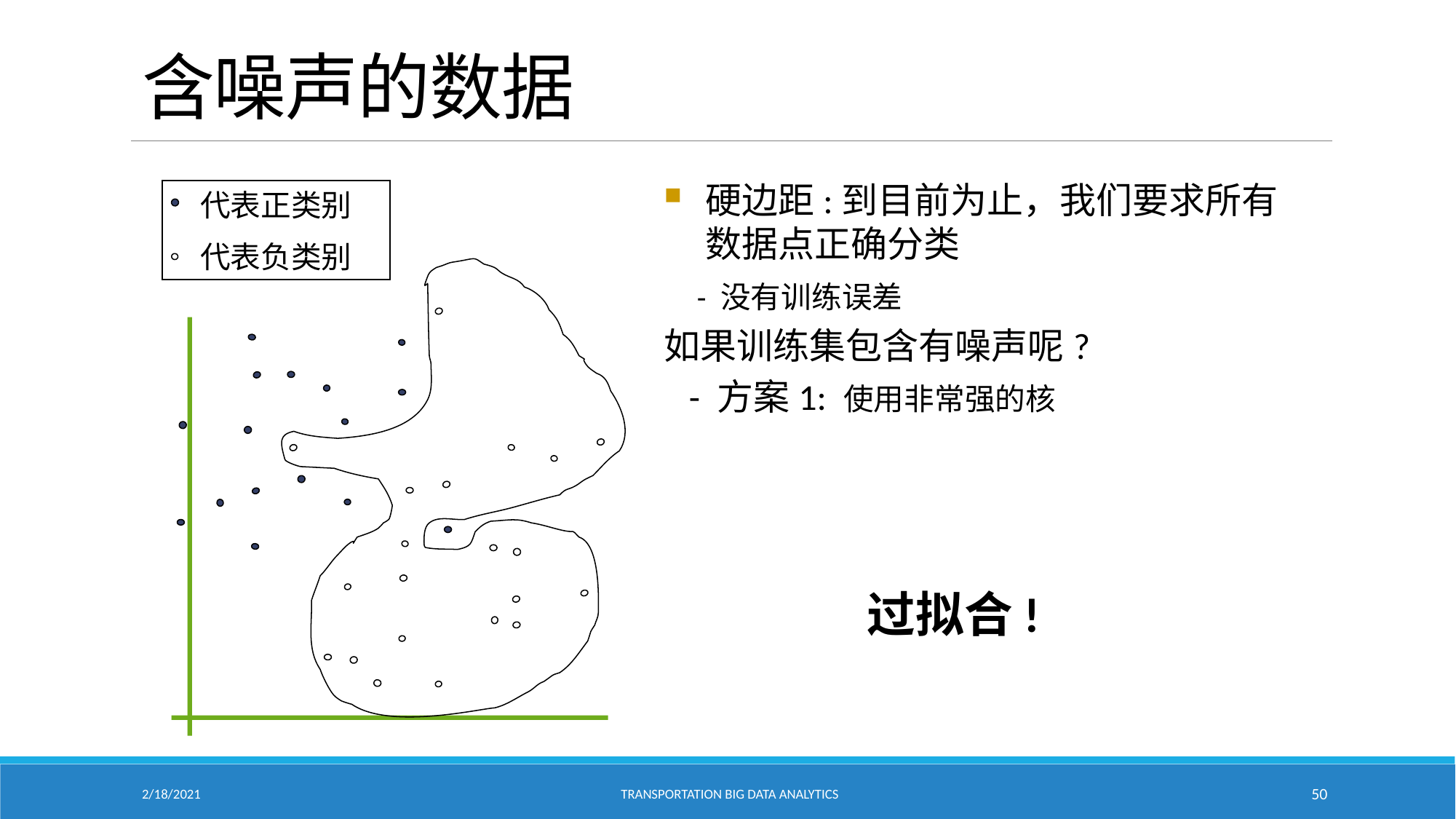

# 含噪声的数据
硬边距:到目前为止，我们要求所有数据点正确分类
    - 没有训练误差
如果训练集包含有噪声呢?
   - 方案1: 使用非常强的核
代表正类别
代表负类别

过拟合!
2/18/2021
Transportation Big Data Analytics
50